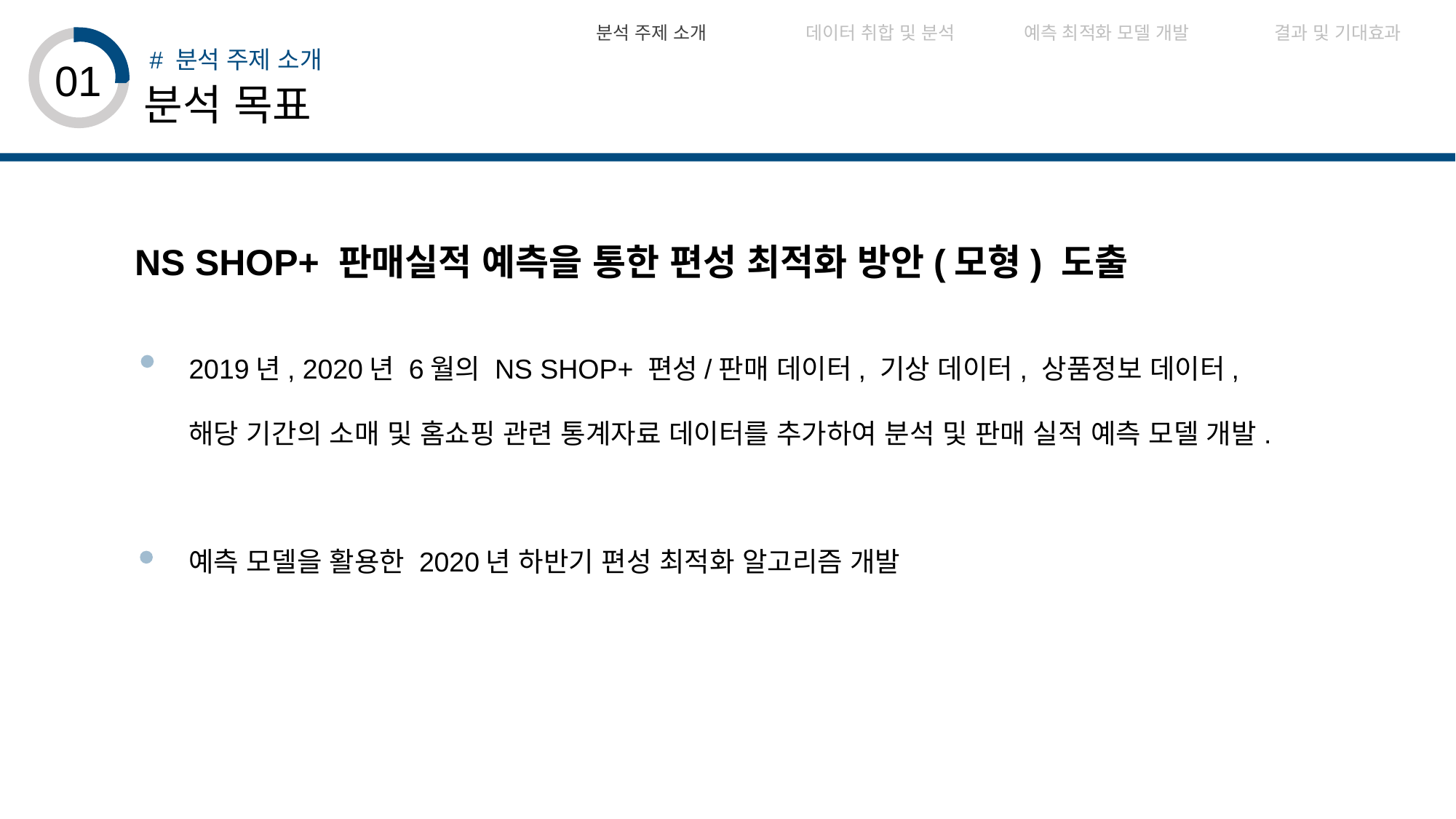

| 분석 주제 소개 | 데이터 취합 및 분석 | 예측 최적화 모델 개발 | 결과 및 기대효과 |  |
| --- | --- | --- | --- | --- |

# 분석 주제 소개

01
분석 목표

NS SHOP+ 판매실적 예측을 통한 편성 최적화 방안(모형) 도출

2019년, 2020년 6월의 NS SHOP+ 편성/판매 데이터, 기상 데이터, 상품정보 데이터,
해당 기간의 소매 및 홈쇼핑 관련 통계자료 데이터를 추가하여 분석 및 판매 실적 예측 모델 개발.

예측 모델을 활용한 2020년 하반기 편성 최적화 알고리즘 개발